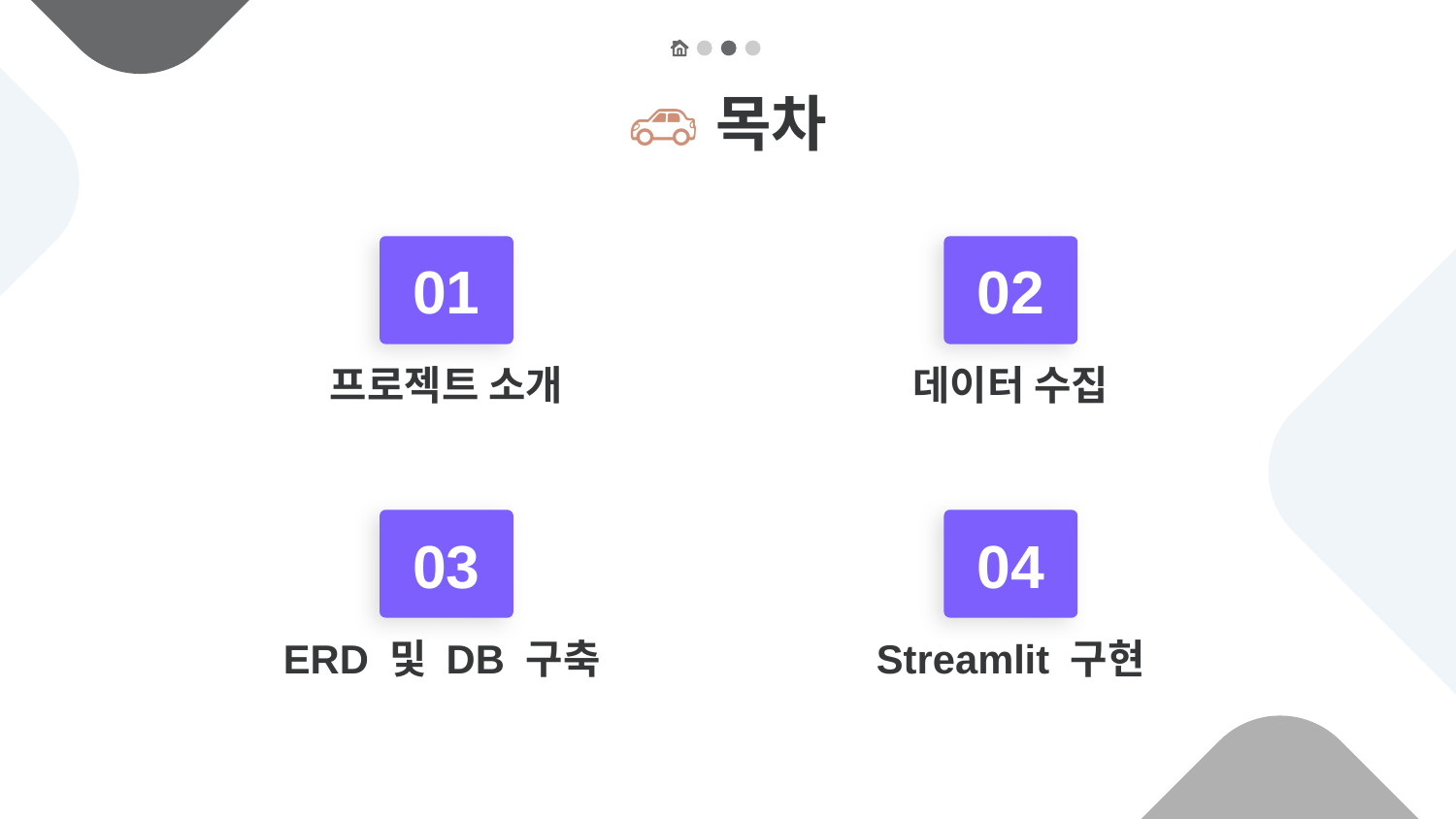

🚗목차
# 01
02
프로젝트 소개
데이터 수집
03
04
Streamlit 구현
ERD 및 DB 구축